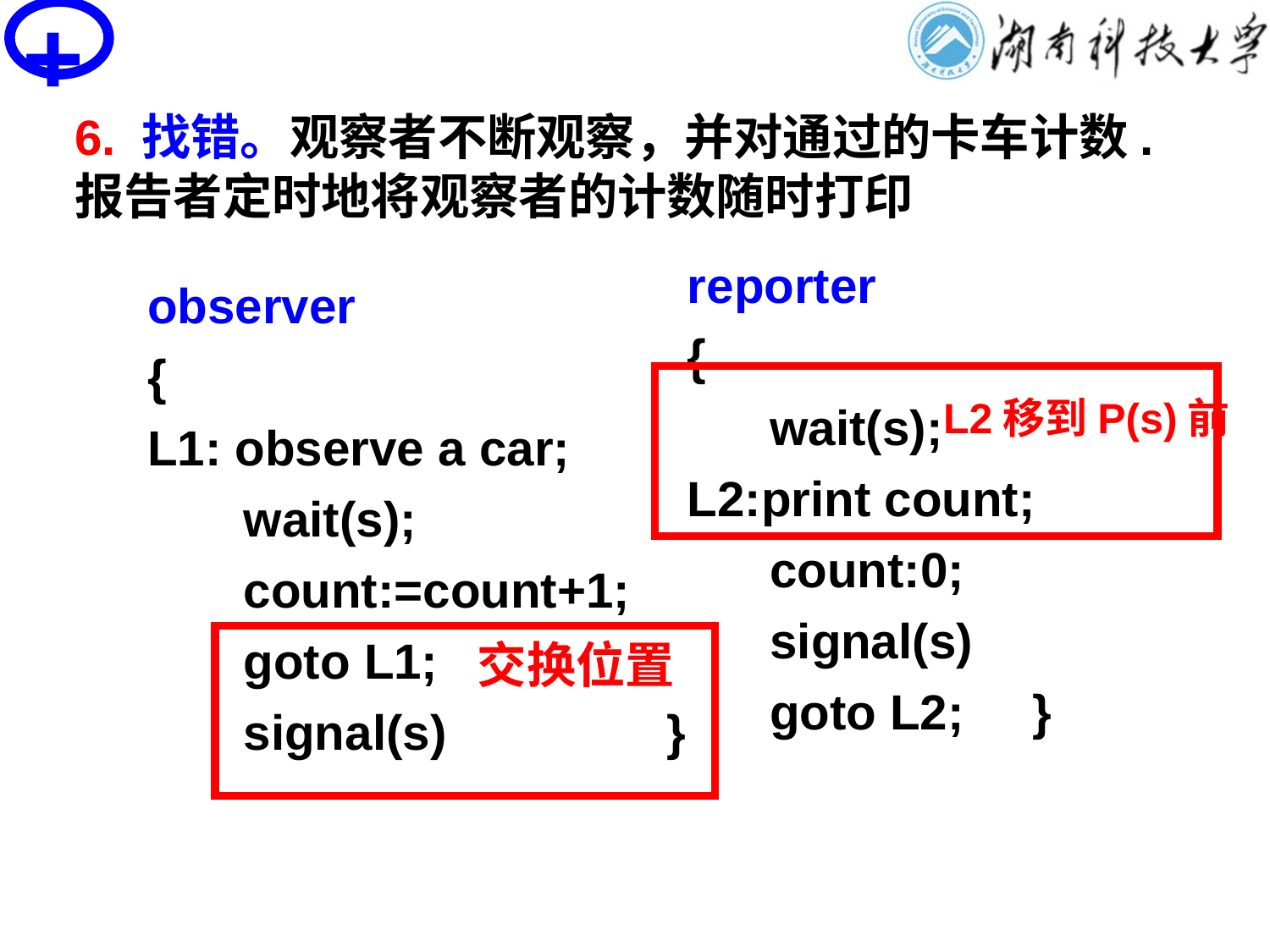

+

# PV操作思考题
6. 找错。观察者不断观察，并对通过的卡车计数. 报告者定时地将观察者的计数随时打印
reporter
{
      wait(s);
L2:print count;
      count:0;
      signal(s)
      goto L2;     }
observer
{
L1: observe a car;
       wait(s);
       count:=count+1;
       goto L1;
       signal(s)                }

   L2移到P(s)前
交换位置